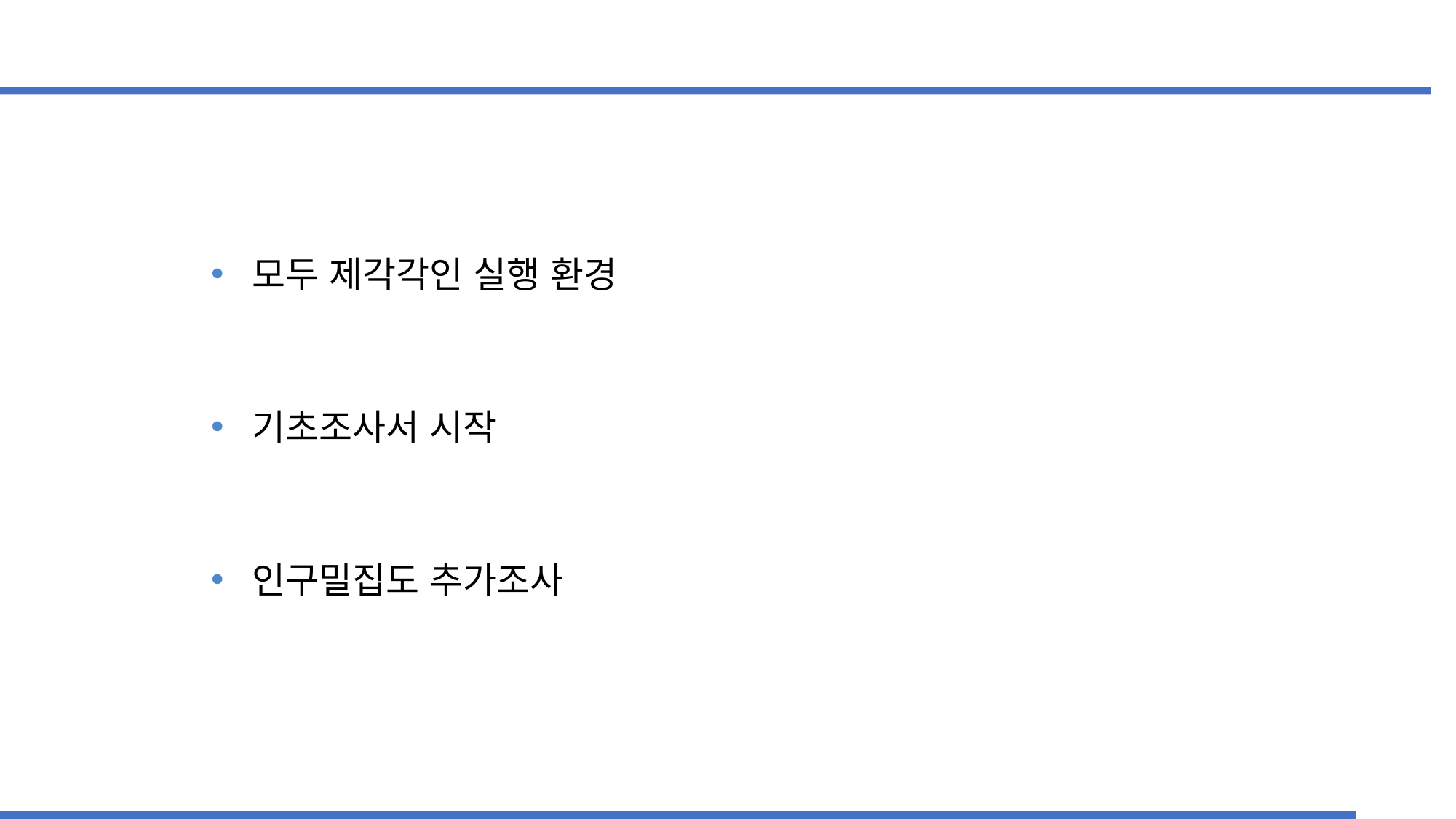

모두 제각각인 실행 환경

기초조사서 시작

인구밀집도 추가조사